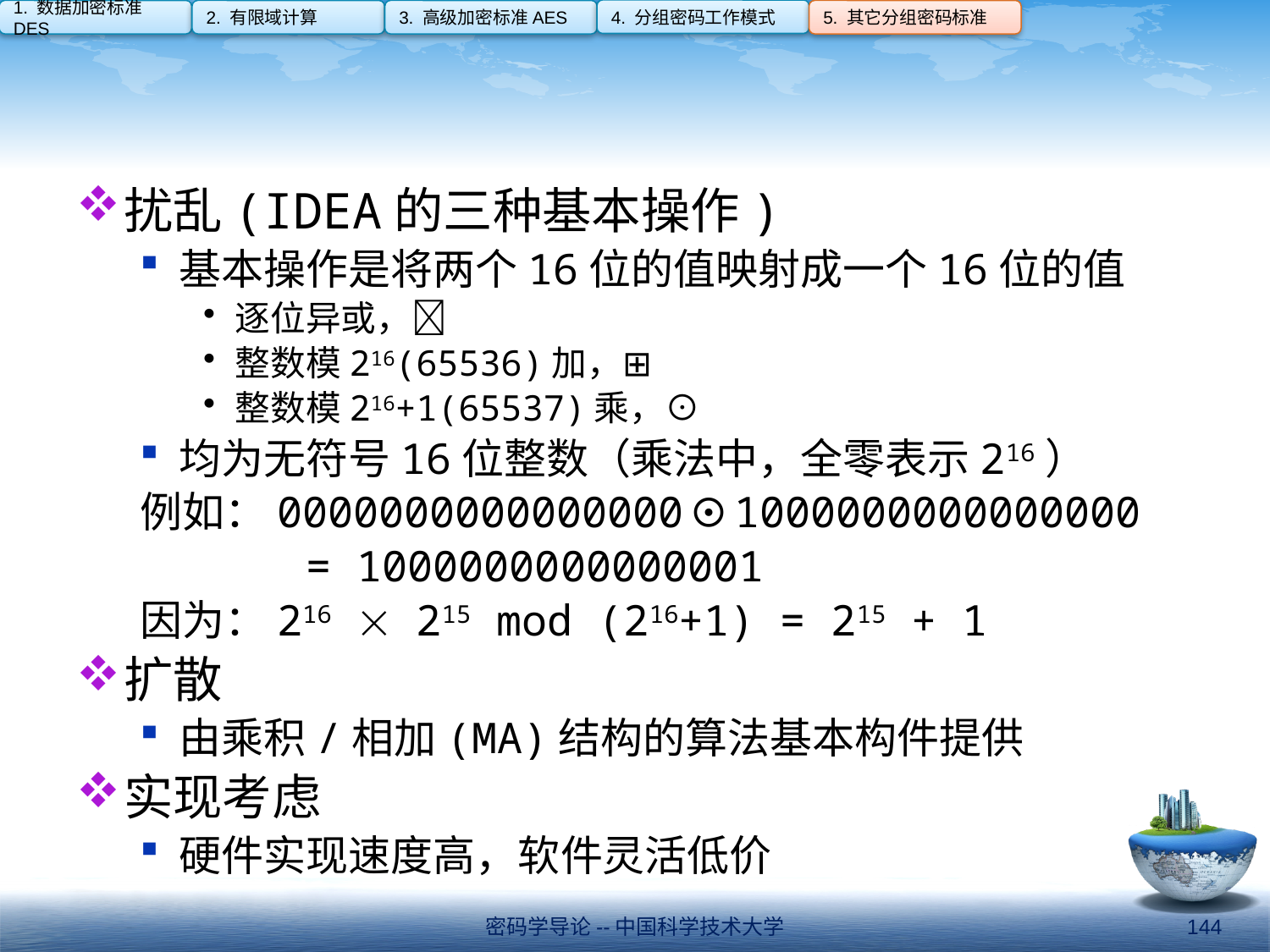

4. 分组密码工作模式
1. 数据加密标准DES
2. 有限域计算
3. 高级加密标准AES
5. 其它分组密码标准
#
扰乱(IDEA的三种基本操作)
基本操作是将两个16位的值映射成一个16位的值
逐位异或，⊕
整数模216(65536)加，⊞
整数模216+1(65537)乘，⊙
均为无符号16位整数（乘法中，全零表示216）
例如：0000000000000000⊙1000000000000000
		= 1000000000000001
因为：216 × 215 mod (216+1) = 215 + 1
扩散
由乘积/相加(MA)结构的算法基本构件提供
实现考虑
硬件实现速度高，软件灵活低价
密码学导论--中国科学技术大学
144